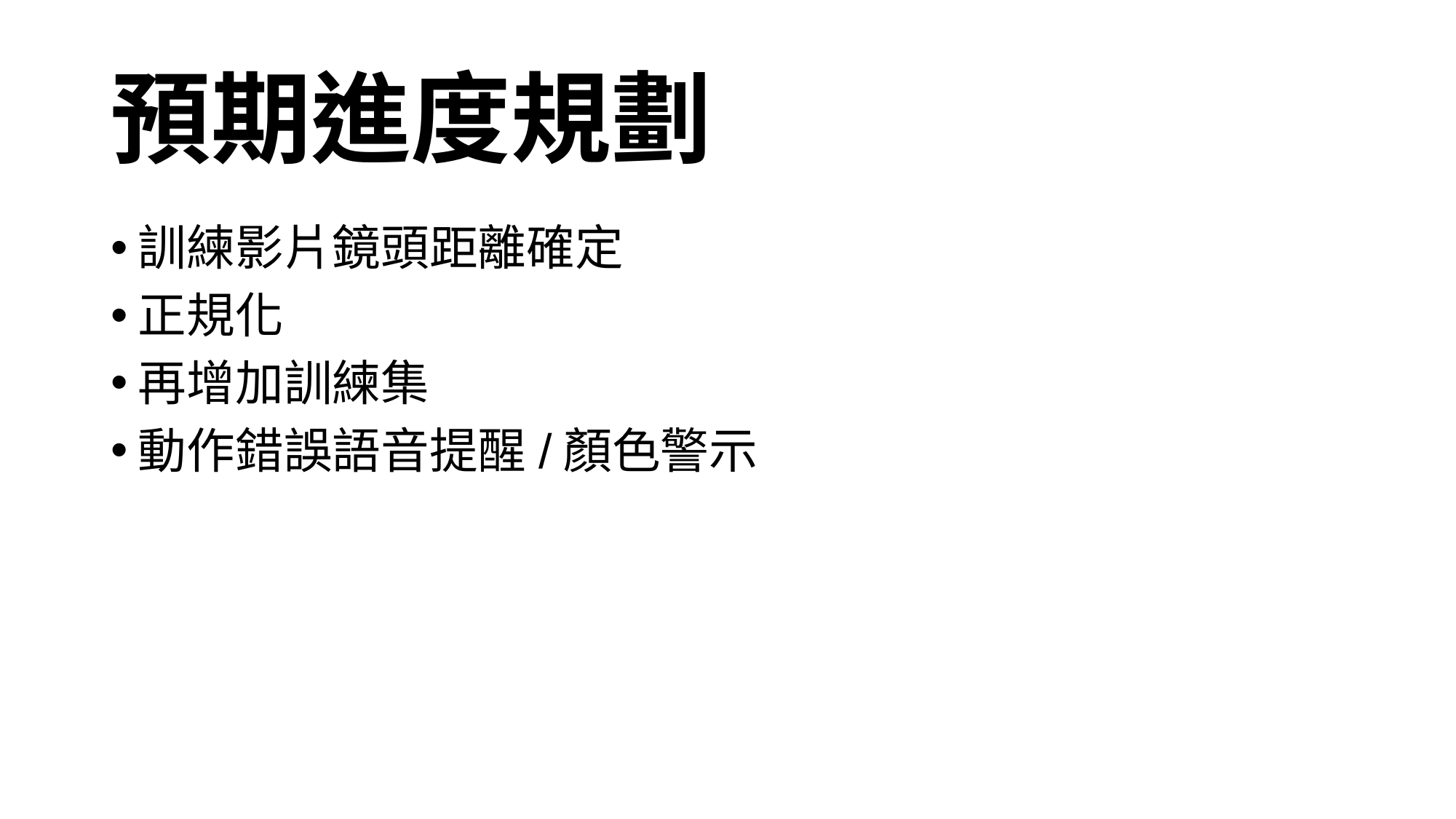

# 預期進度規劃
訓練影片鏡頭距離確定
正規化
再增加訓練集
動作錯誤語音提醒/顏色警示